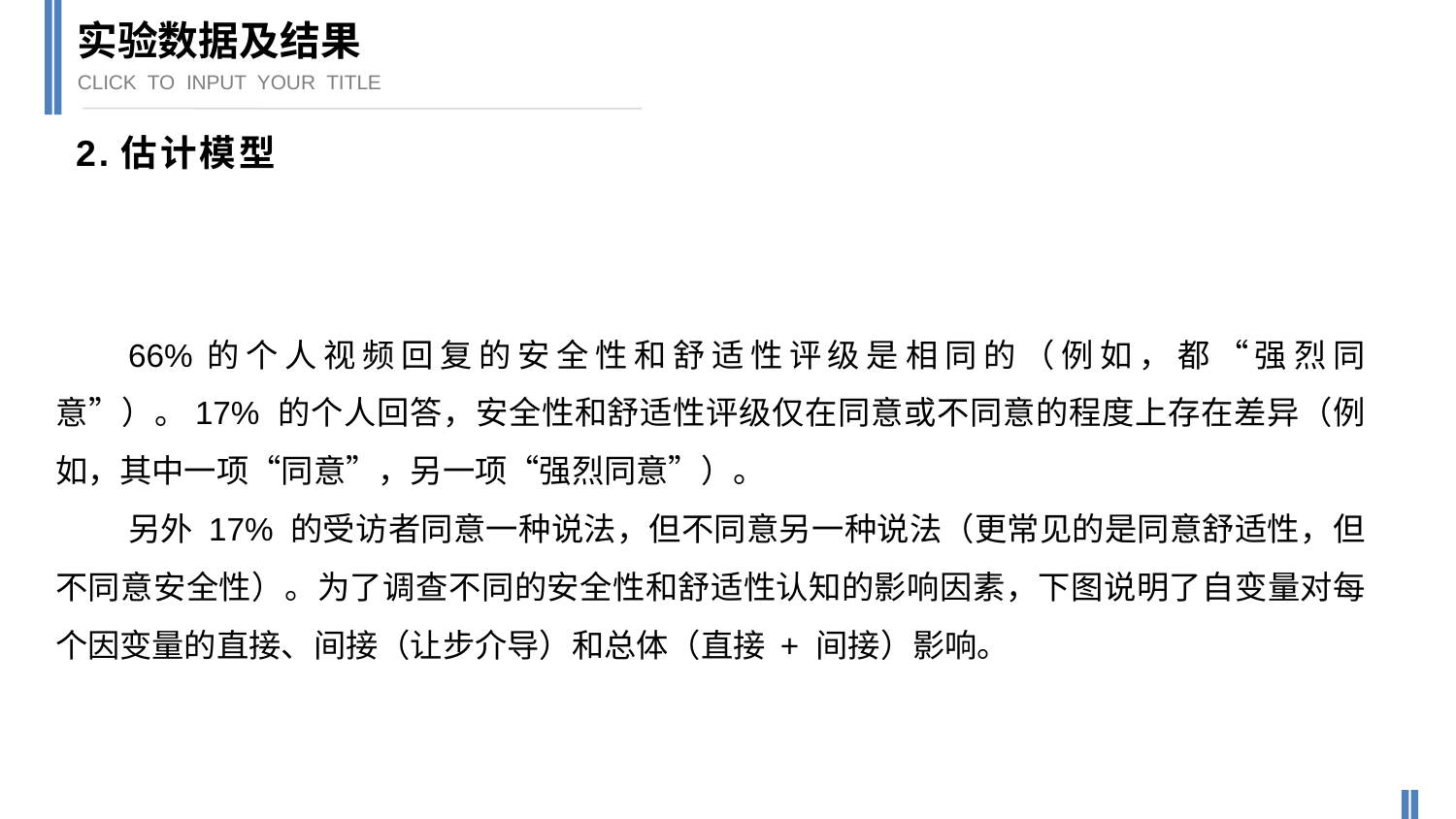

实验数据及结果
CLICK  TO  INPUT  YOUR  TITLE
2.估计模型
66%的个人视频回复的安全性和舒适性评级是相同的（例如，都“强烈同意”）。17% 的个人回答，安全性和舒适性评级仅在同意或不同意的程度上存在差异（例如，其中一项“同意”，另一项“强烈同意”）。
另外 17% 的受访者同意一种说法，但不同意另一种说法（更常见的是同意舒适性，但不同意安全性）。为了调查不同的安全性和舒适性认知的影响因素，下图说明了自变量对每个因变量的直接、间接（让步介导）和总体（直接 + 间接）影响。